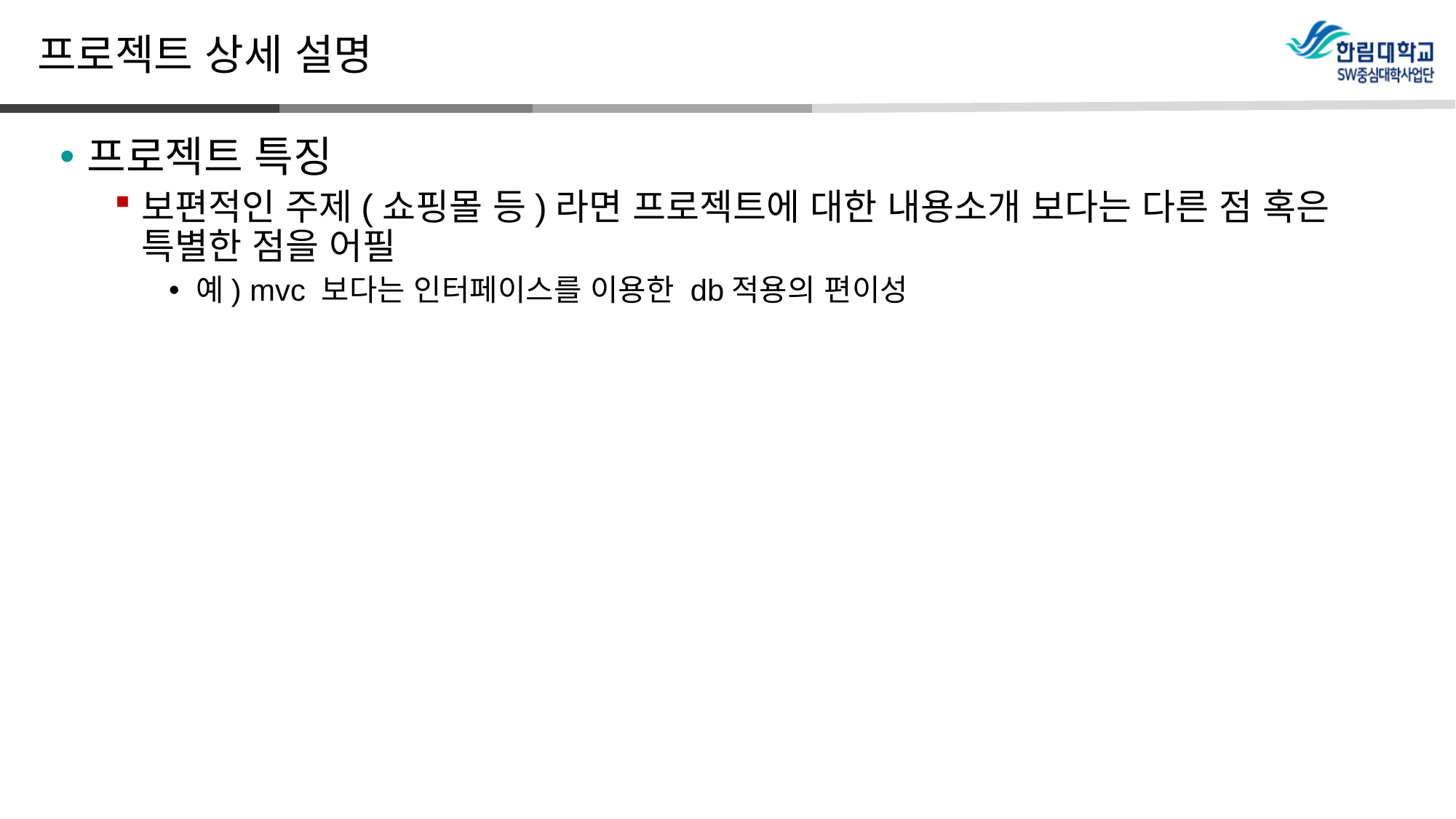

# 프로젝트 상세 설명
프로젝트 특징
보편적인 주제(쇼핑몰 등)라면 프로젝트에 대한 내용소개 보다는 다른 점 혹은 특별한 점을 어필
예) mvc 보다는 인터페이스를 이용한 db적용의 편이성